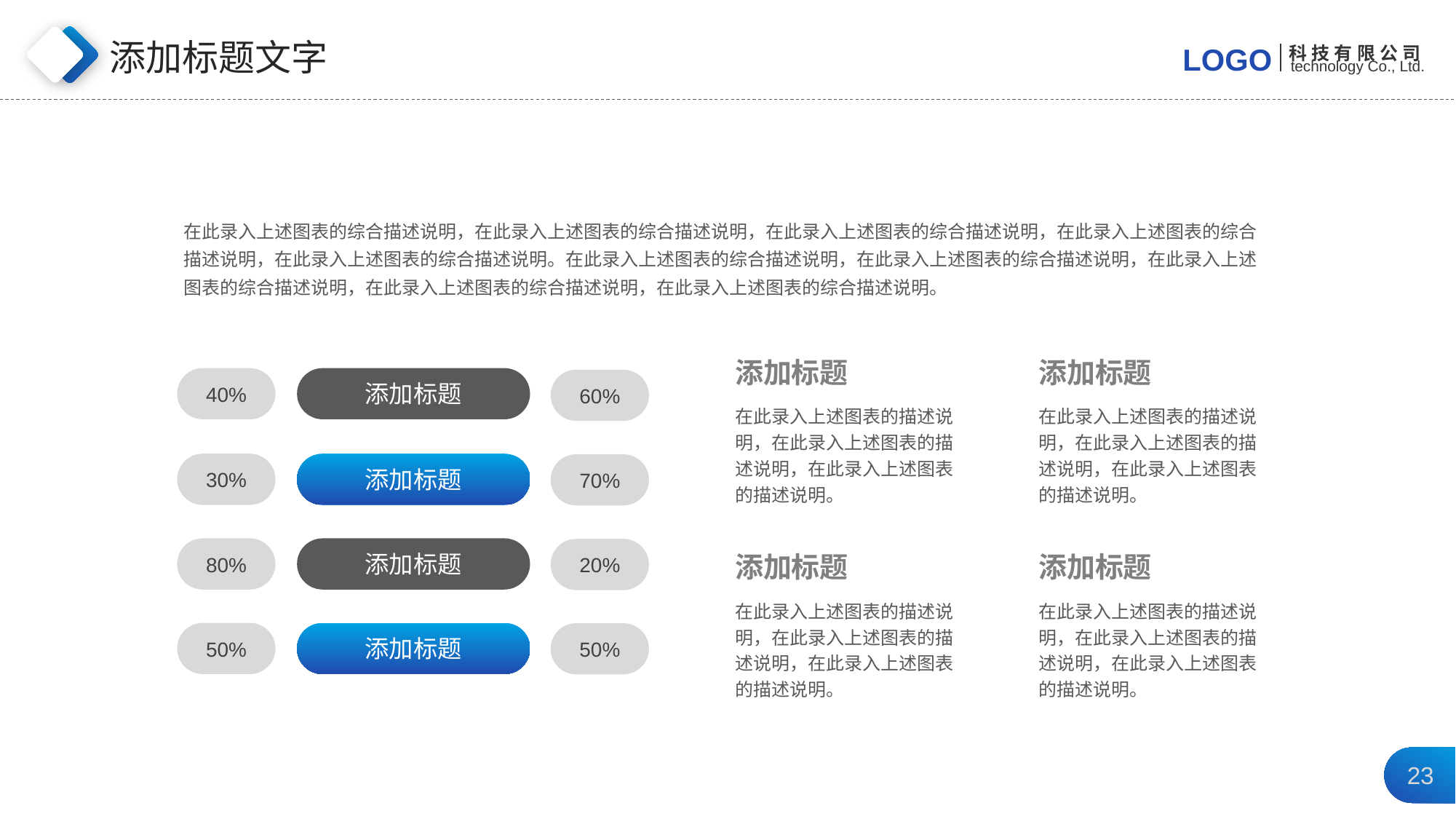

添加标题文字
在此录入上述图表的综合描述说明，在此录入上述图表的综合描述说明，在此录入上述图表的综合描述说明，在此录入上述图表的综合描述说明，在此录入上述图表的综合描述说明。在此录入上述图表的综合描述说明，在此录入上述图表的综合描述说明，在此录入上述图表的综合描述说明，在此录入上述图表的综合描述说明，在此录入上述图表的综合描述说明。
添加标题
添加标题

40%
60%
添加标题
在此录入上述图表的描述说明，在此录入上述图表的描述说明，在此录入上述图表的描述说明。
在此录入上述图表的描述说明，在此录入上述图表的描述说明，在此录入上述图表的描述说明。

30%
70%
添加标题

80%
20%
添加标题
添加标题
添加标题
在此录入上述图表的描述说明，在此录入上述图表的描述说明，在此录入上述图表的描述说明。
在此录入上述图表的描述说明，在此录入上述图表的描述说明，在此录入上述图表的描述说明。

50%
50%
添加标题